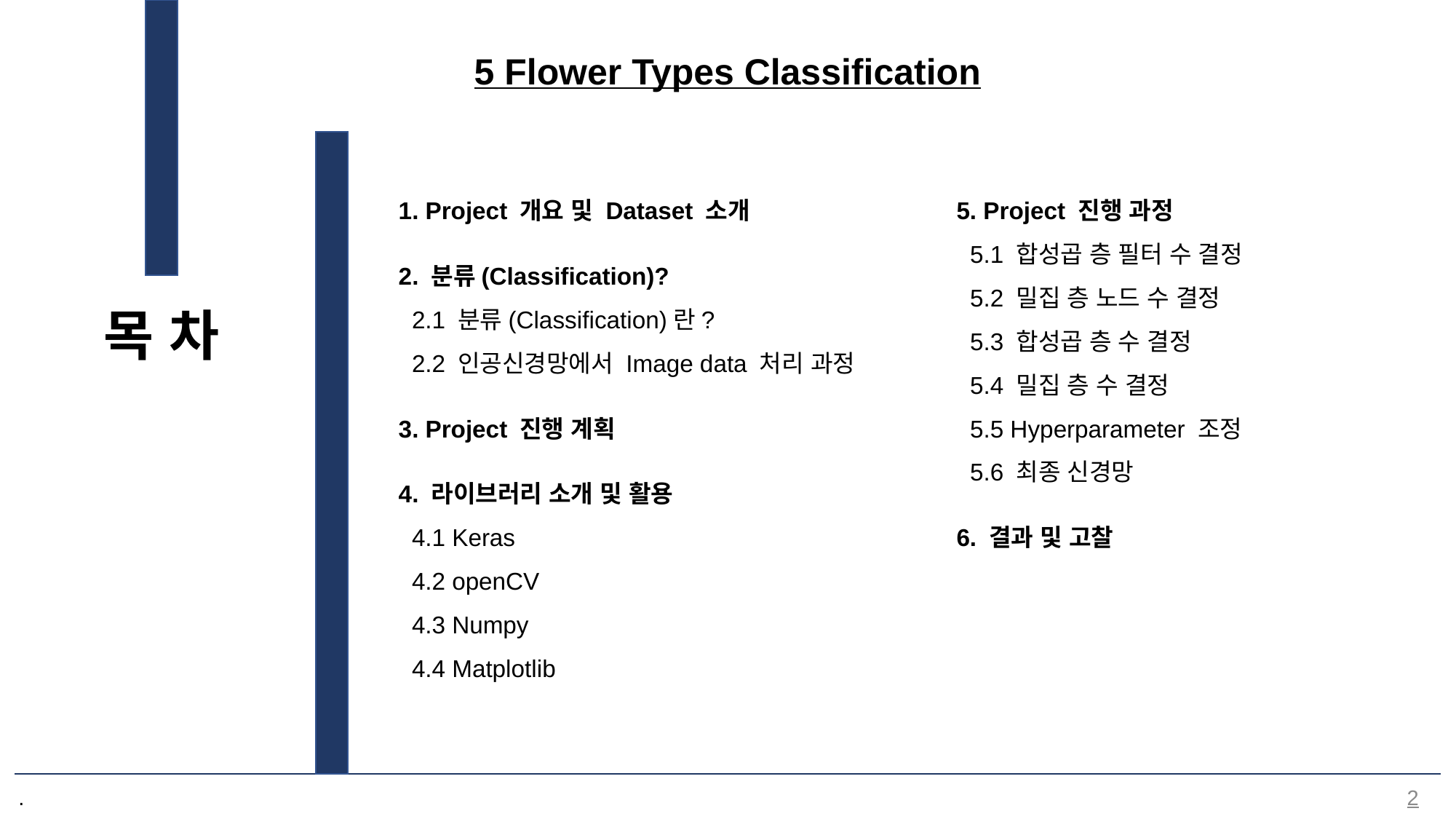

5 Flower Types Classification

1. Project 개요 및 Dataset 소개

2. 분류(Classification)?
  2.1 분류(Classification)란?
  2.2 인공신경망에서 Image data 처리 과정

3. Project 진행 계획

4. 라이브러리 소개 및 활용
  4.1 Keras
  4.2 openCV
  4.3 Numpy
  4.4 Matplotlib

5. Project 진행 과정
  5.1 합성곱 층 필터 수 결정
  5.2 밀집 층 노드 수 결정
  5.3 합성곱 층 수 결정
  5.4 밀집 층 수 결정
  5.5 Hyperparameter 조정
  5.6 최종 신경망

6. 결과 및 고찰
목 차
2
.